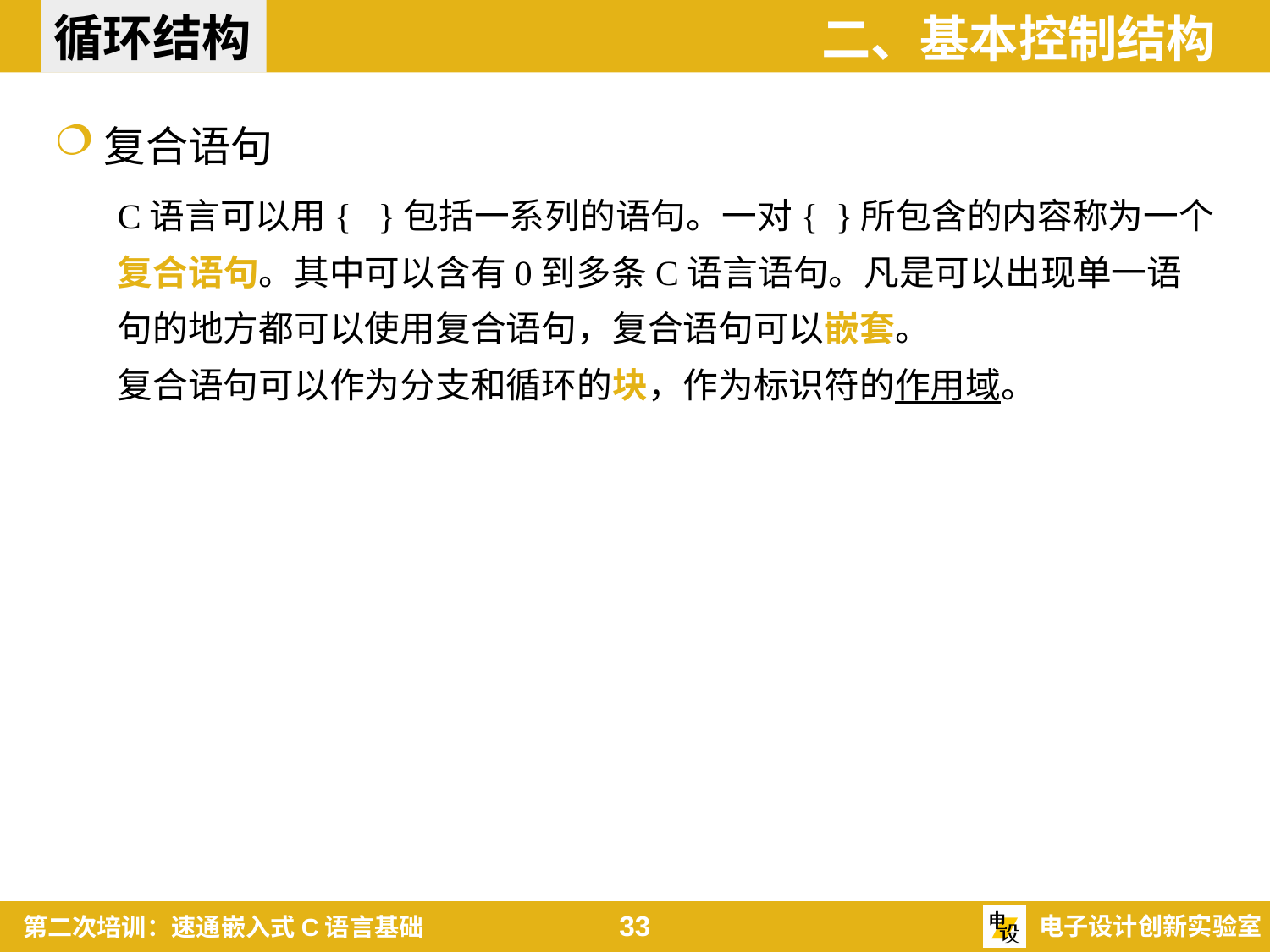

循环结构
二、基本控制结构
复合语句
C语言可以用{   }包括一系列的语句。一对{  }所包含的内容称为一个复合语句。其中可以含有0到多条C语言语句。凡是可以出现单一语句的地方都可以使用复合语句，复合语句可以嵌套。
复合语句可以作为分支和循环的块，作为标识符的作用域。

33